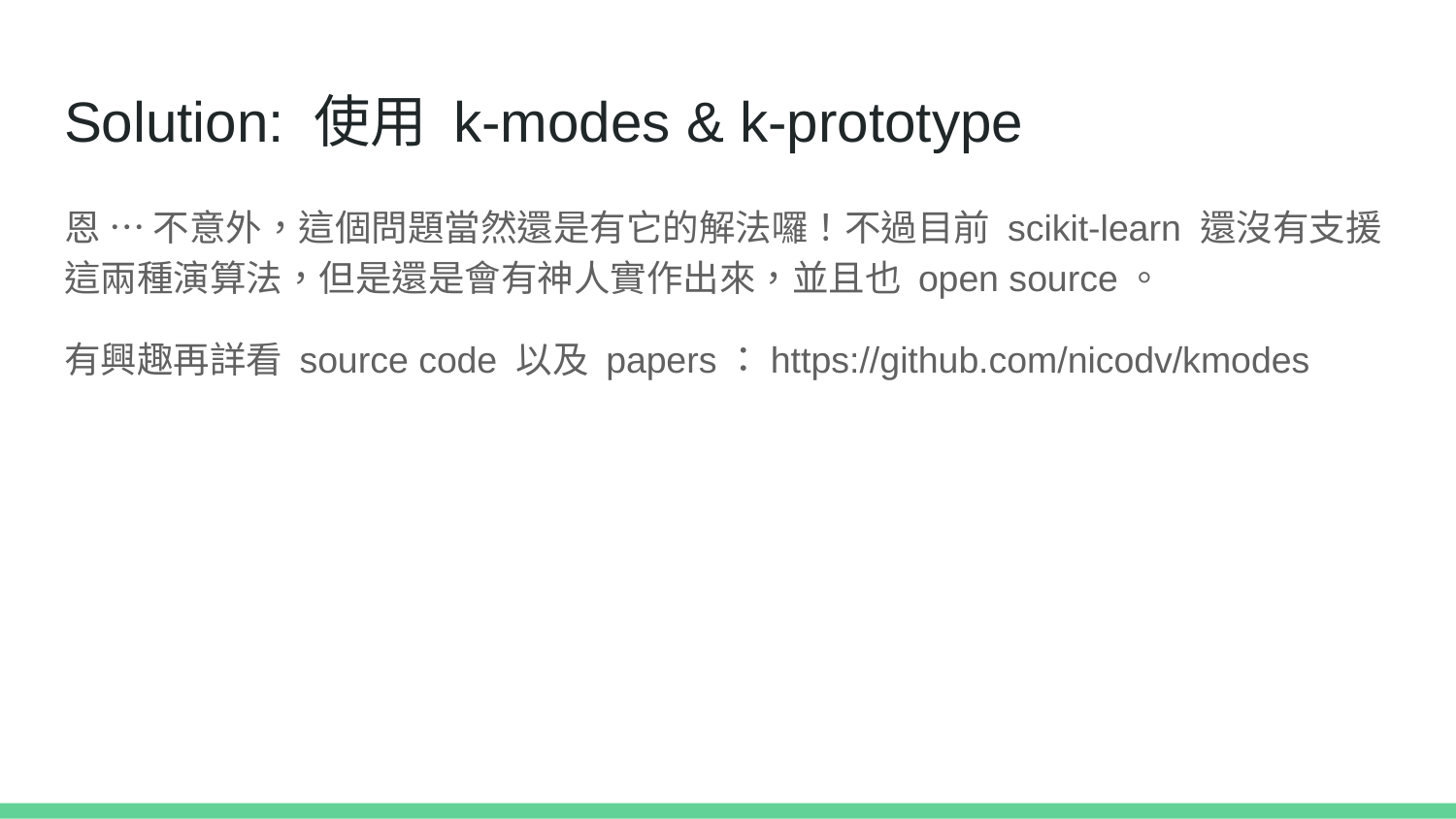

# Solution: 使用 k-modes & k-prototype
恩 … 不意外，這個問題當然還是有它的解法囉！不過目前 scikit-learn 還沒有支援這兩種演算法，但是還是會有神人實作出來，並且也 open source。
有興趣再詳看 source code 以及 papers：https://github.com/nicodv/kmodes